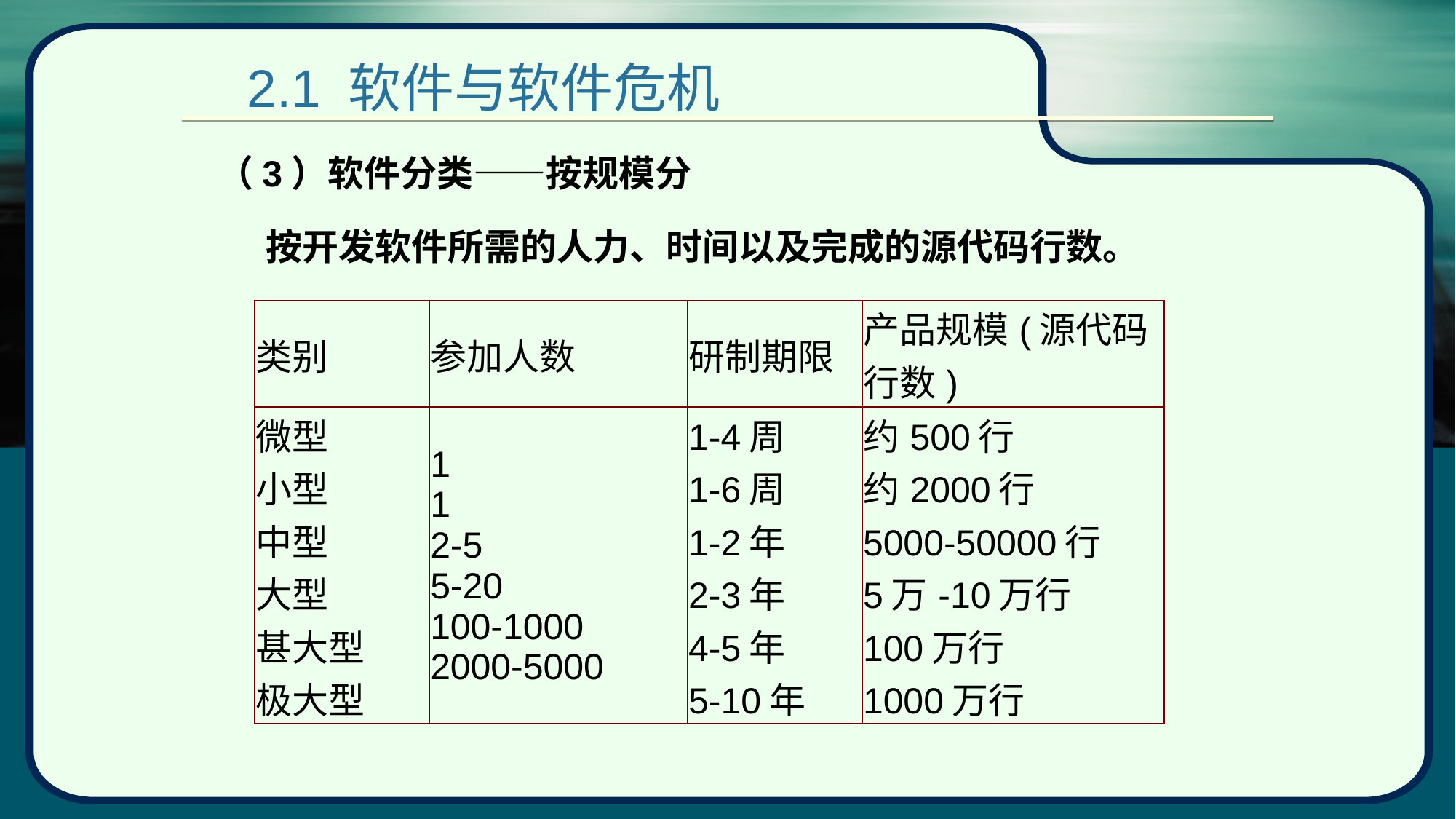

# 2.1 软件与软件危机
（3）软件分类——按规模分
按开发软件所需的人力、时间以及完成的源代码行数。
| 类别 | 参加人数 | 研制期限 | 产品规模(源代码行数) |
| --- | --- | --- | --- |
| 微型 小型 中型 大型 甚大型 极大型 | 1 1 2-5 5-20 100-1000 2000-5000 | 1-4周 1-6周 1-2年 2-3年 4-5年 5-10年 | 约500行 约2000行 5000-50000行 5万-10万行 100万行 1000万行 |